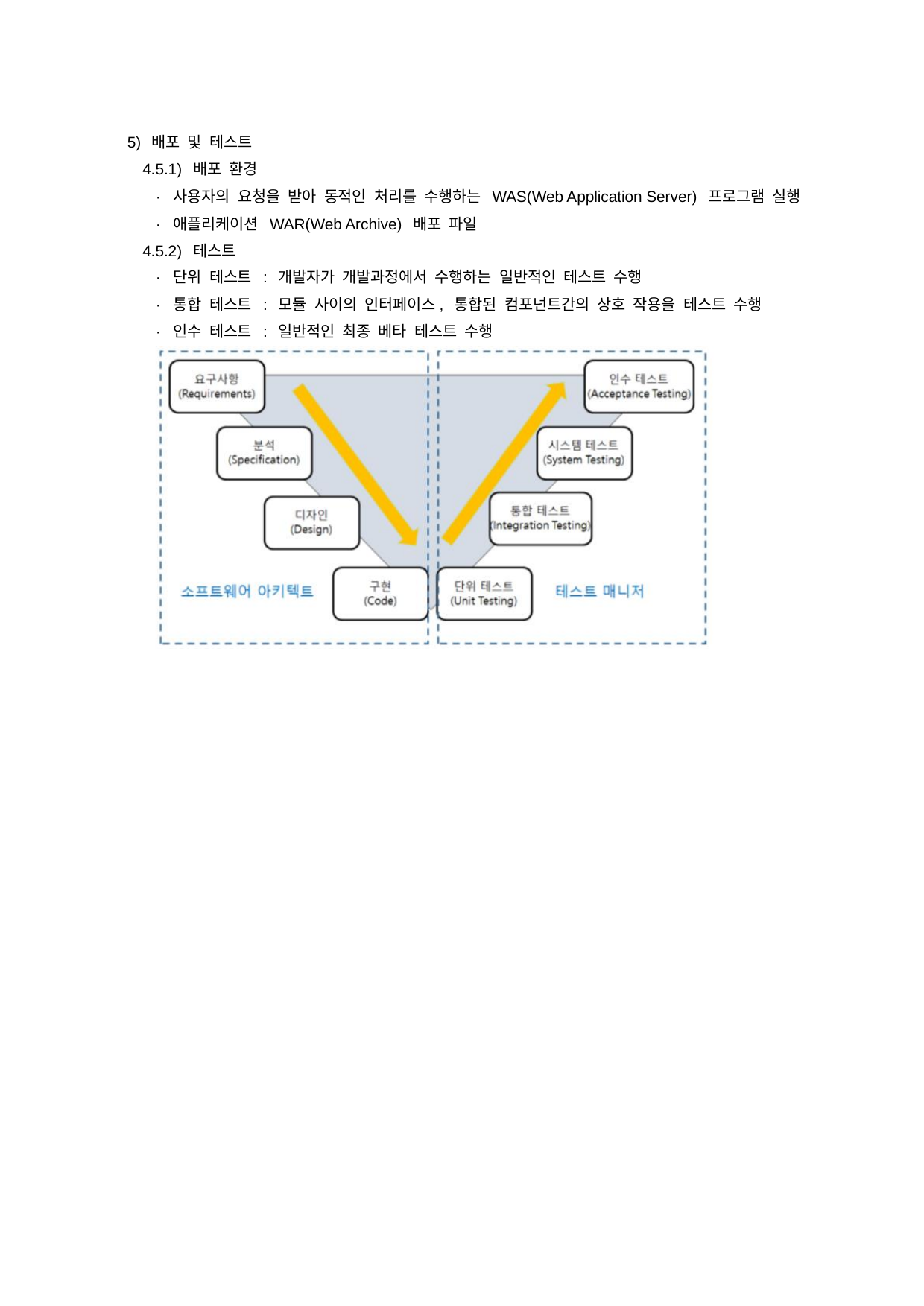

5) 배포 및 테스트
4.5.1) 배포 환경
· 사용자의 요청을 받아 동적인 처리를 수행하는 WAS(Web Application Server) 프로그램 실행
· 애플리케이션 WAR(Web Archive) 배포 파일
4.5.2) 테스트
· 단위 테스트 : 개발자가 개발과정에서 수행하는 일반적인 테스트 수행
· 통합 테스트 : 모듈 사이의 인터페이스, 통합된 컴포넌트간의 상호 작용을 테스트 수행
· 인수 테스트 : 일반적인 최종 베타 테스트 수행